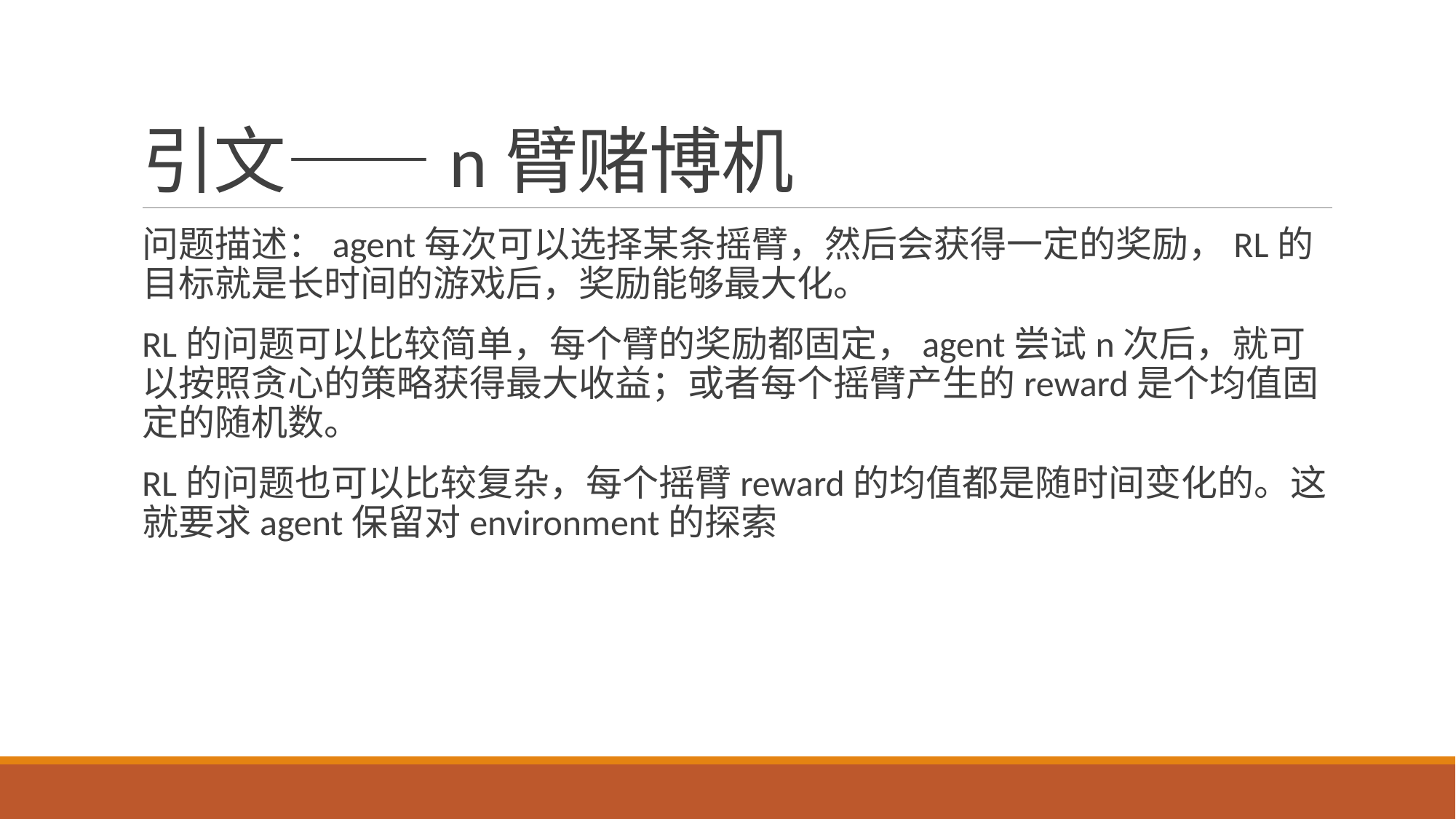

# 引文——n臂赌博机
问题描述：agent每次可以选择某条摇臂，然后会获得一定的奖励，RL的目标就是长时间的游戏后，奖励能够最大化。
RL的问题可以比较简单，每个臂的奖励都固定，agent尝试n次后，就可以按照贪心的策略获得最大收益；或者每个摇臂产生的reward是个均值固定的随机数。
RL的问题也可以比较复杂，每个摇臂reward的均值都是随时间变化的。这就要求agent保留对environment的探索